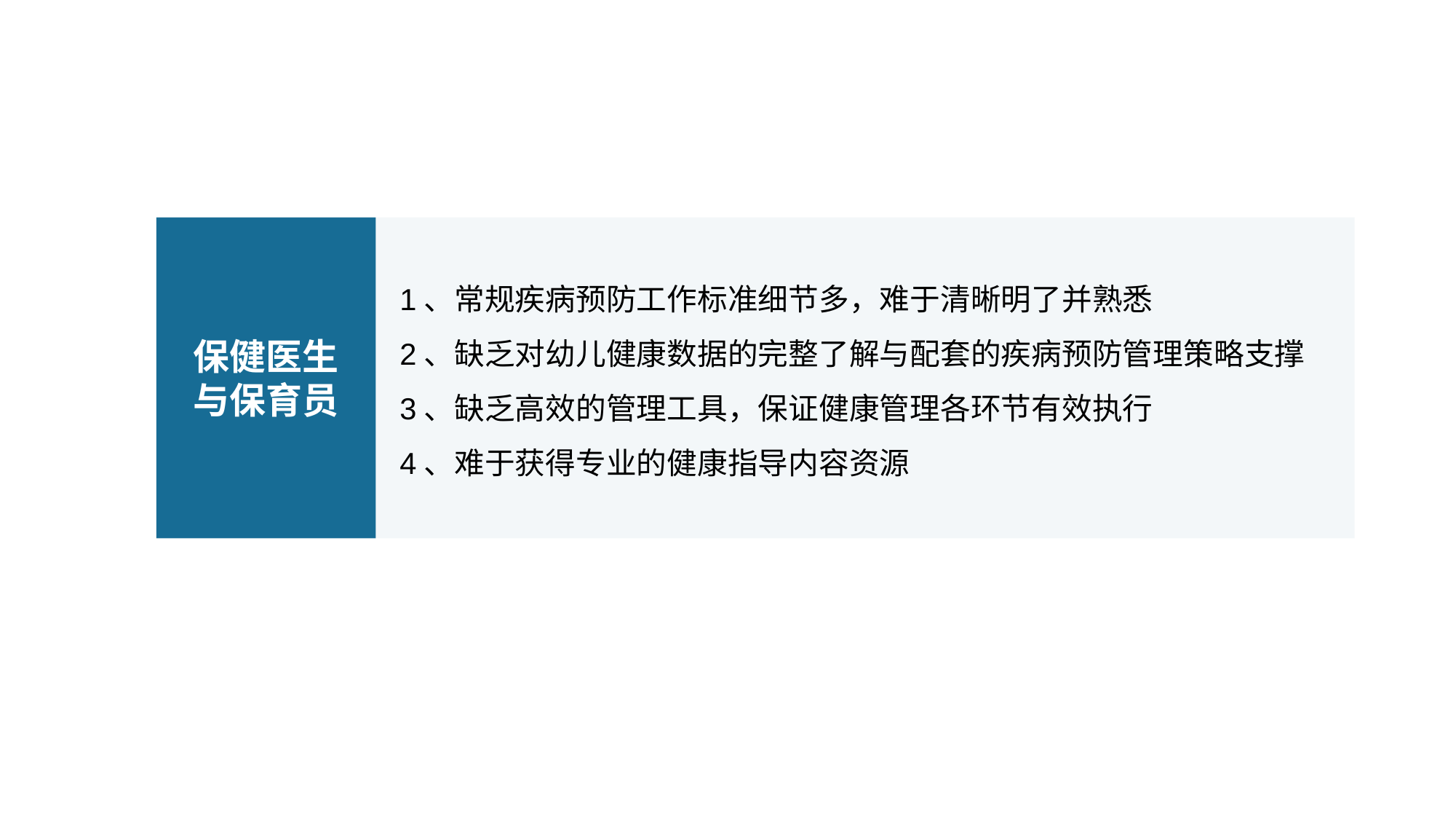

保健医生
与保育员
1、常规疾病预防工作标准细节多，难于清晰明了并熟悉
2、缺乏对幼儿健康数据的完整了解与配套的疾病预防管理策略支撑
3、缺乏高效的管理工具，保证健康管理各环节有效执行
4、难于获得专业的健康指导内容资源